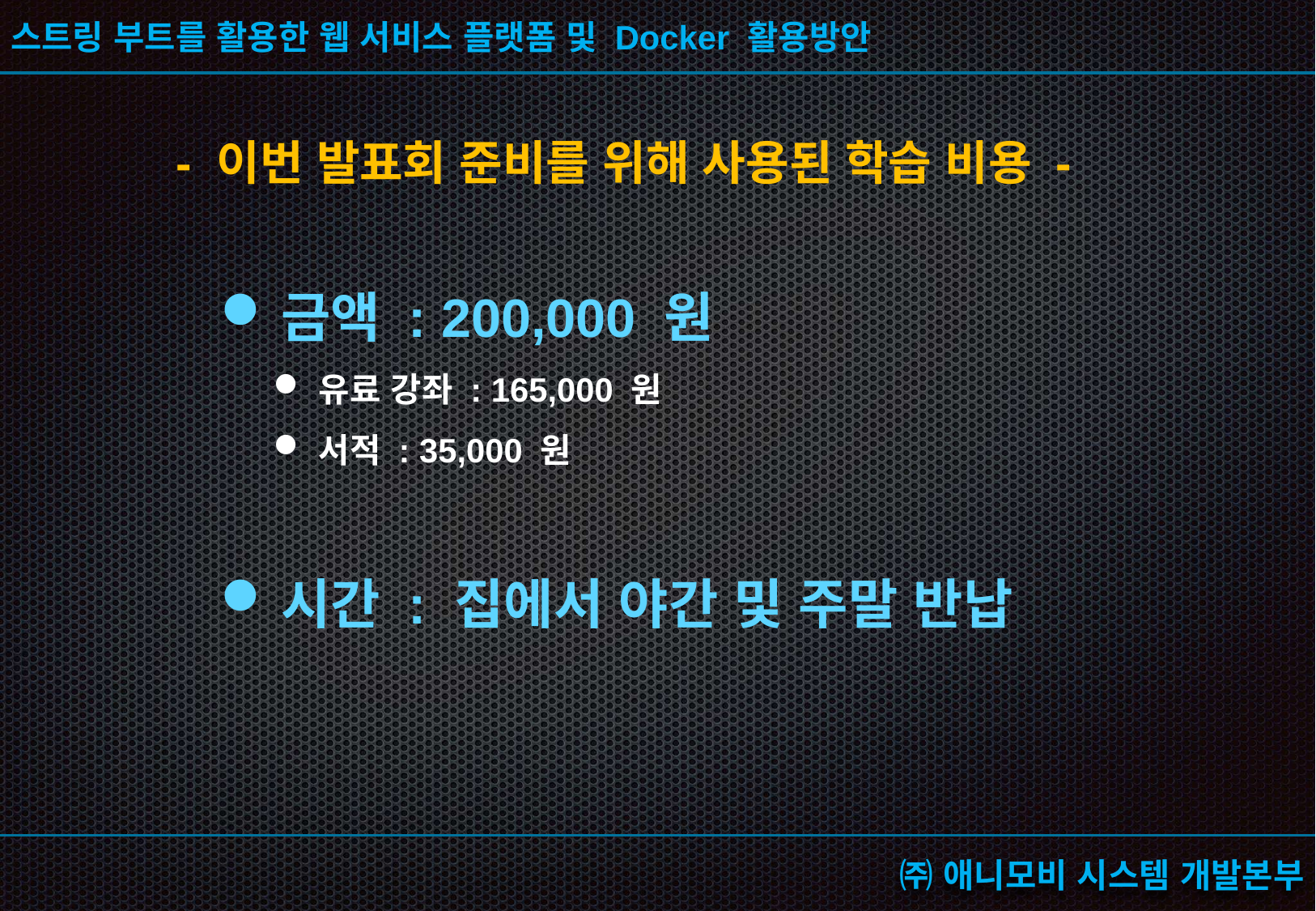

# - 이번 발표회 준비를 위해 사용된 학습 비용 -
금액 : 200,000 원
유료 강좌 : 165,000 원
서적 : 35,000 원
시간 : 집에서 야간 및 주말 반납